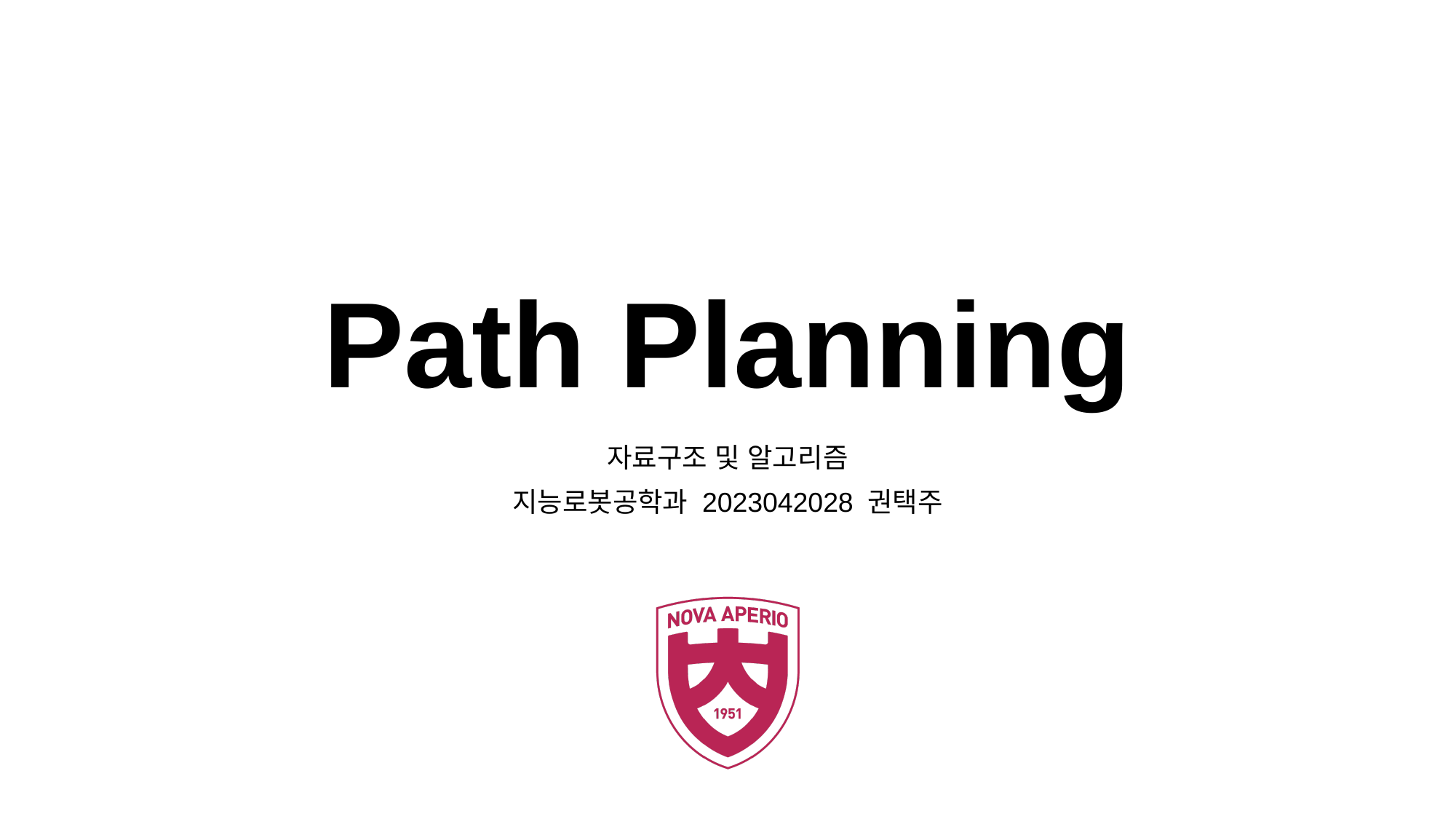

# Path Planning
자료구조 및 알고리즘
지능로봇공학과 2023042028 권택주